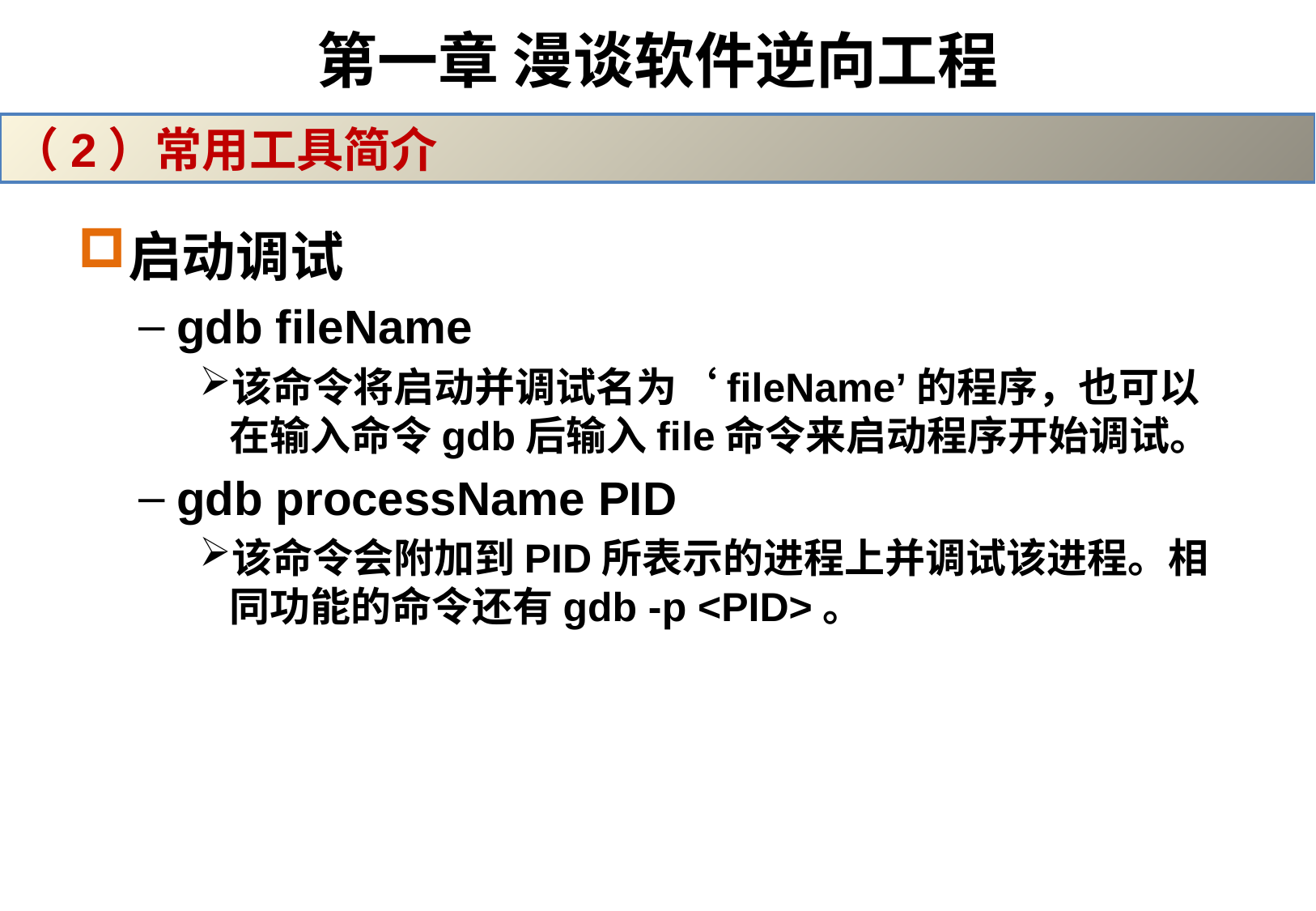

# 第一章 漫谈软件逆向工程
（2）常用工具简介
启动调试
gdb fileName
该命令将启动并调试名为‘fileName’的程序，也可以在输入命令gdb后输入file命令来启动程序开始调试。
gdb processName PID
该命令会附加到PID所表示的进程上并调试该进程。相同功能的命令还有gdb -p <PID>。